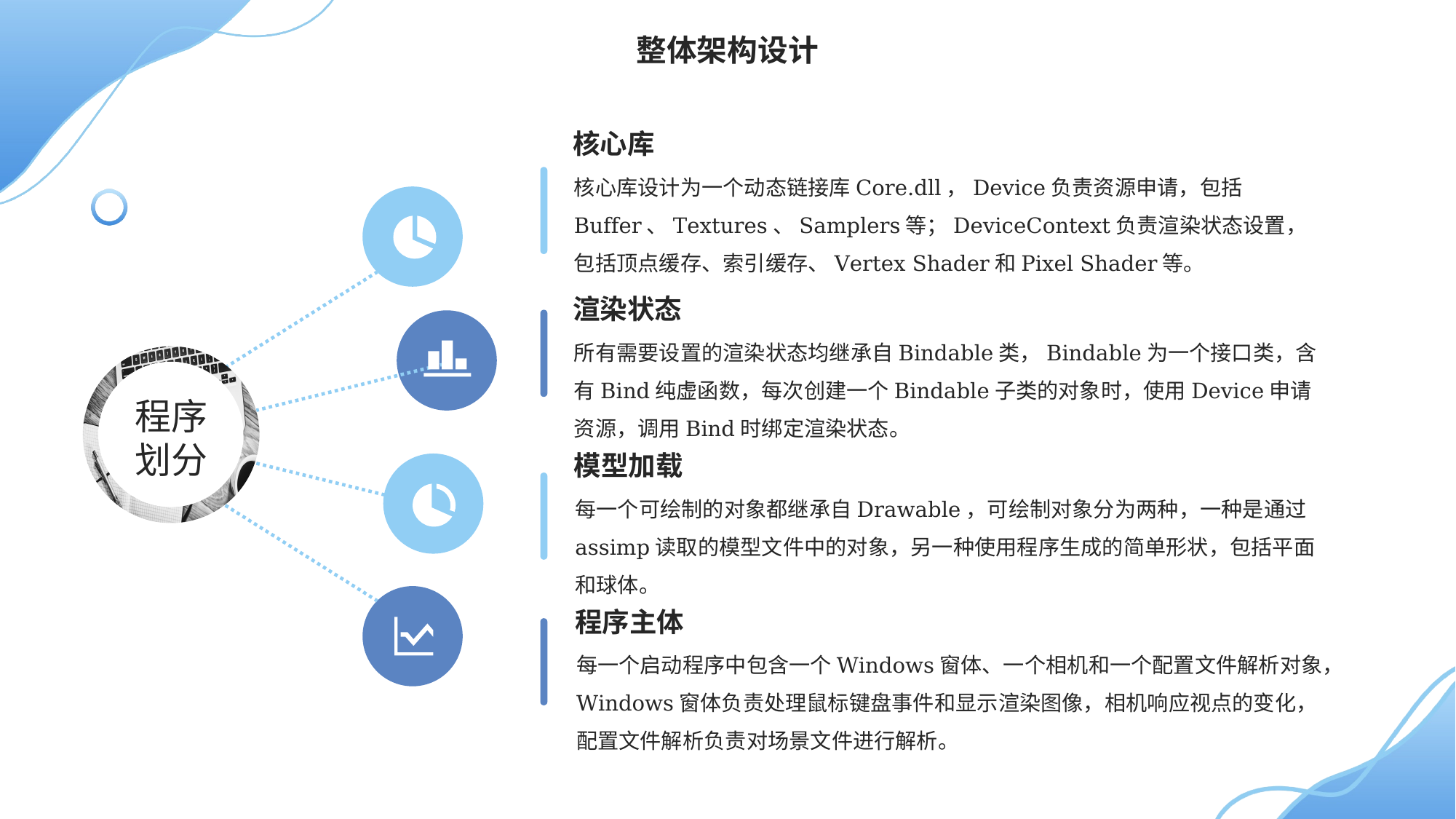

整体架构设计
核心库
核心库设计为一个动态链接库Core.dll，Device负责资源申请，包括Buffer、Textures、Samplers等；DeviceContext负责渲染状态设置，包括顶点缓存、索引缓存、Vertex Shader和Pixel Shader等。

程序划分

渲染状态
所有需要设置的渲染状态均继承自Bindable类，Bindable为一个接口类，含有Bind纯虚函数，每次创建一个Bindable子类的对象时，使用Device申请资源，调用Bind时绑定渲染状态。
模型加载
每一个可绘制的对象都继承自Drawable，可绘制对象分为两种，一种是通过assimp读取的模型文件中的对象，另一种使用程序生成的简单形状，包括平面和球体。
程序主体
每一个启动程序中包含一个Windows窗体、一个相机和一个配置文件解析对象，Windows窗体负责处理鼠标键盘事件和显示渲染图像，相机响应视点的变化，配置文件解析负责对场景文件进行解析。